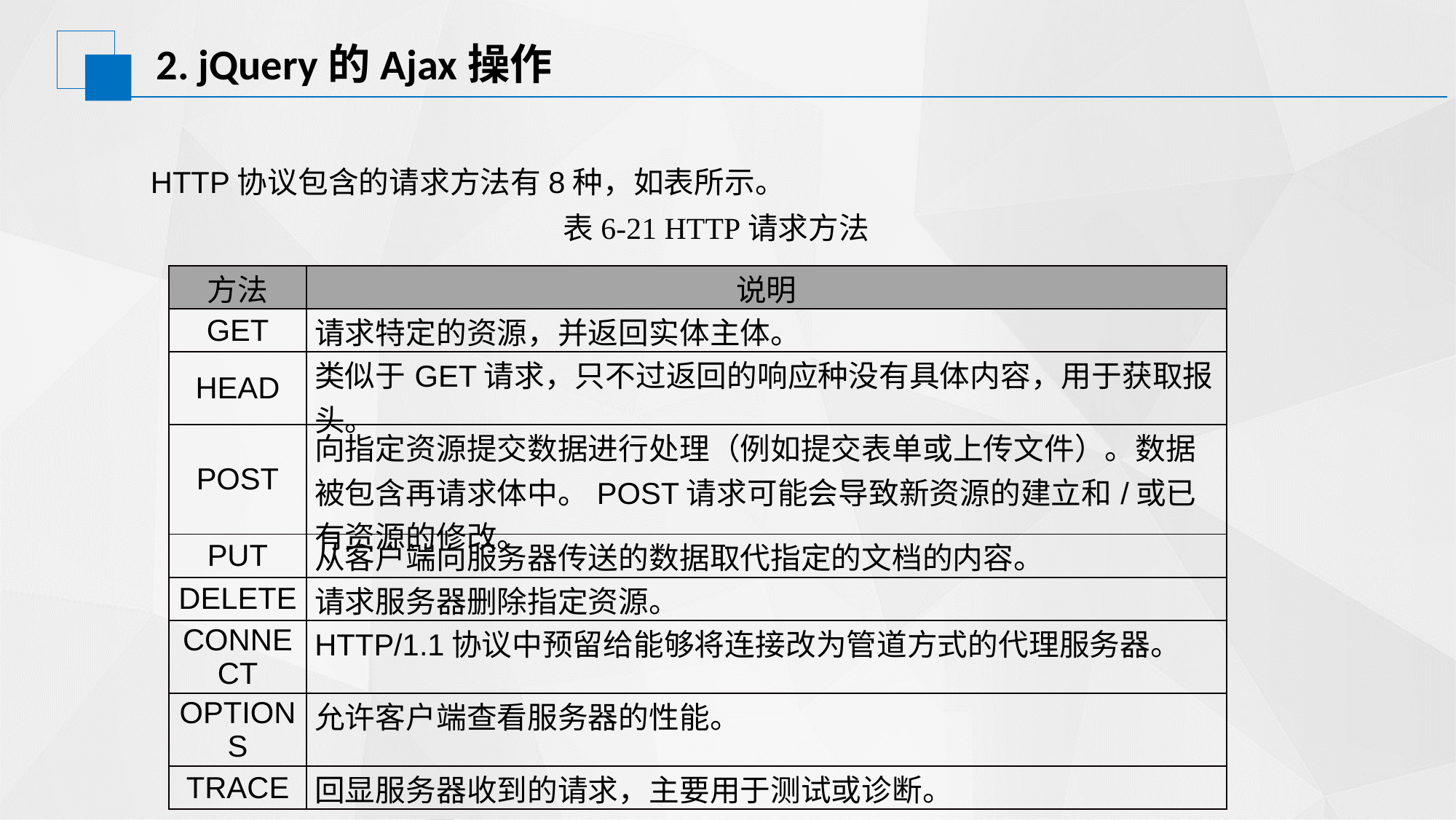

# 2. jQuery的Ajax操作
HTTP协议包含的请求方法有8种，如表所示。
表6-21 HTTP请求方法
| 方法 | 说明 |
| --- | --- |
| GET | 请求特定的资源，并返回实体主体。 |
| HEAD | 类似于GET请求，只不过返回的响应种没有具体内容，用于获取报头。 |
| POST | 向指定资源提交数据进行处理（例如提交表单或上传文件）。数据被包含再请求体中。POST请求可能会导致新资源的建立和/或已有资源的修改。 |
| PUT | 从客户端向服务器传送的数据取代指定的文档的内容。 |
| DELETE | 请求服务器删除指定资源。 |
| CONNECT | HTTP/1.1协议中预留给能够将连接改为管道方式的代理服务器。 |
| OPTIONS | 允许客户端查看服务器的性能。 |
| TRACE | 回显服务器收到的请求，主要用于测试或诊断。 |